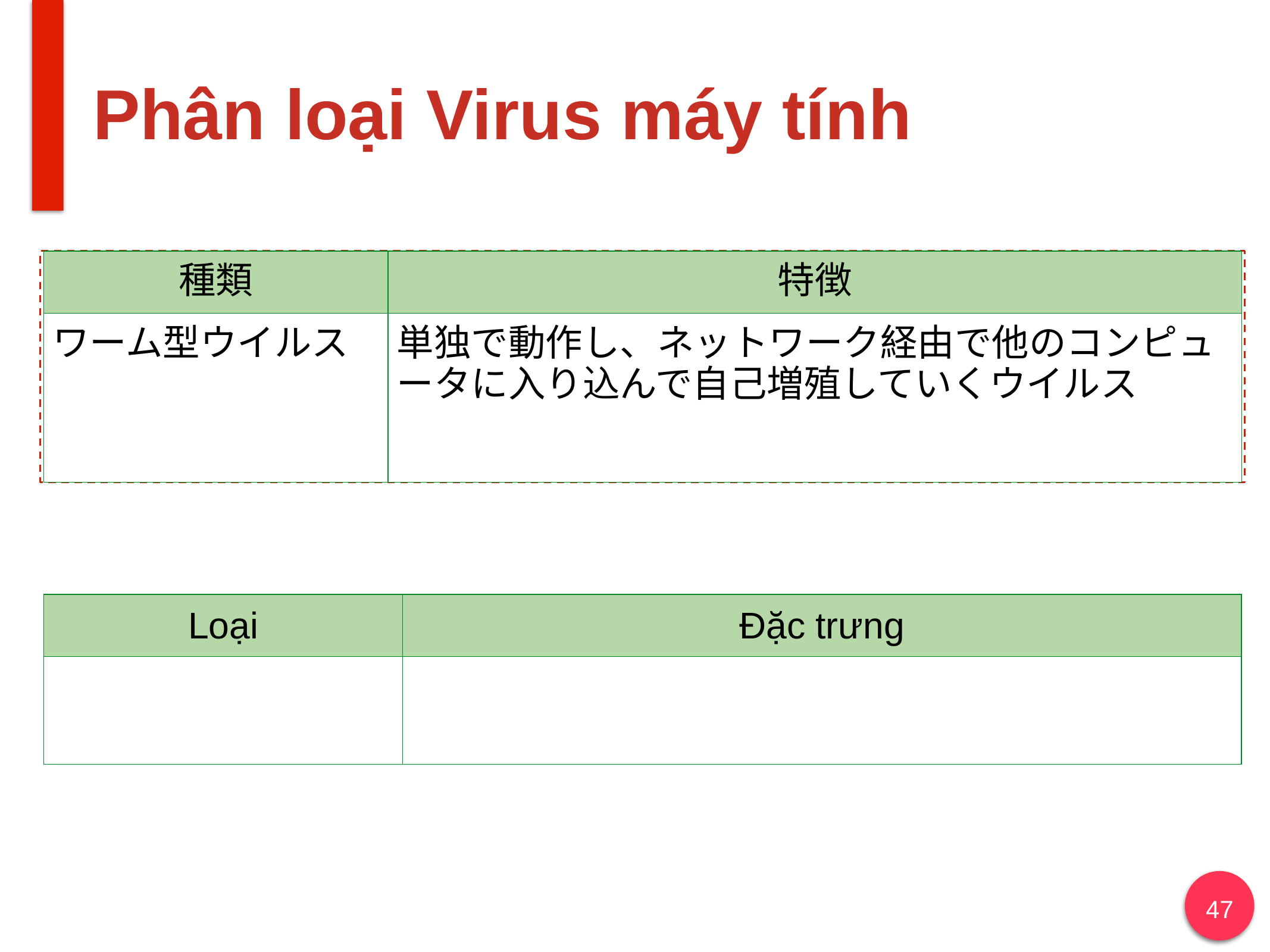

# Phân loại Virus máy tính

| 種類 | 特徴 |
| --- | --- |
| ワーム型ウイルス | 単独で動作し、ネットワーク経由で他のコンピュータに入り込んで自己増殖していくウイルス |

| Loại | Đặc trưng |
| --- | --- |
|  |  |
47